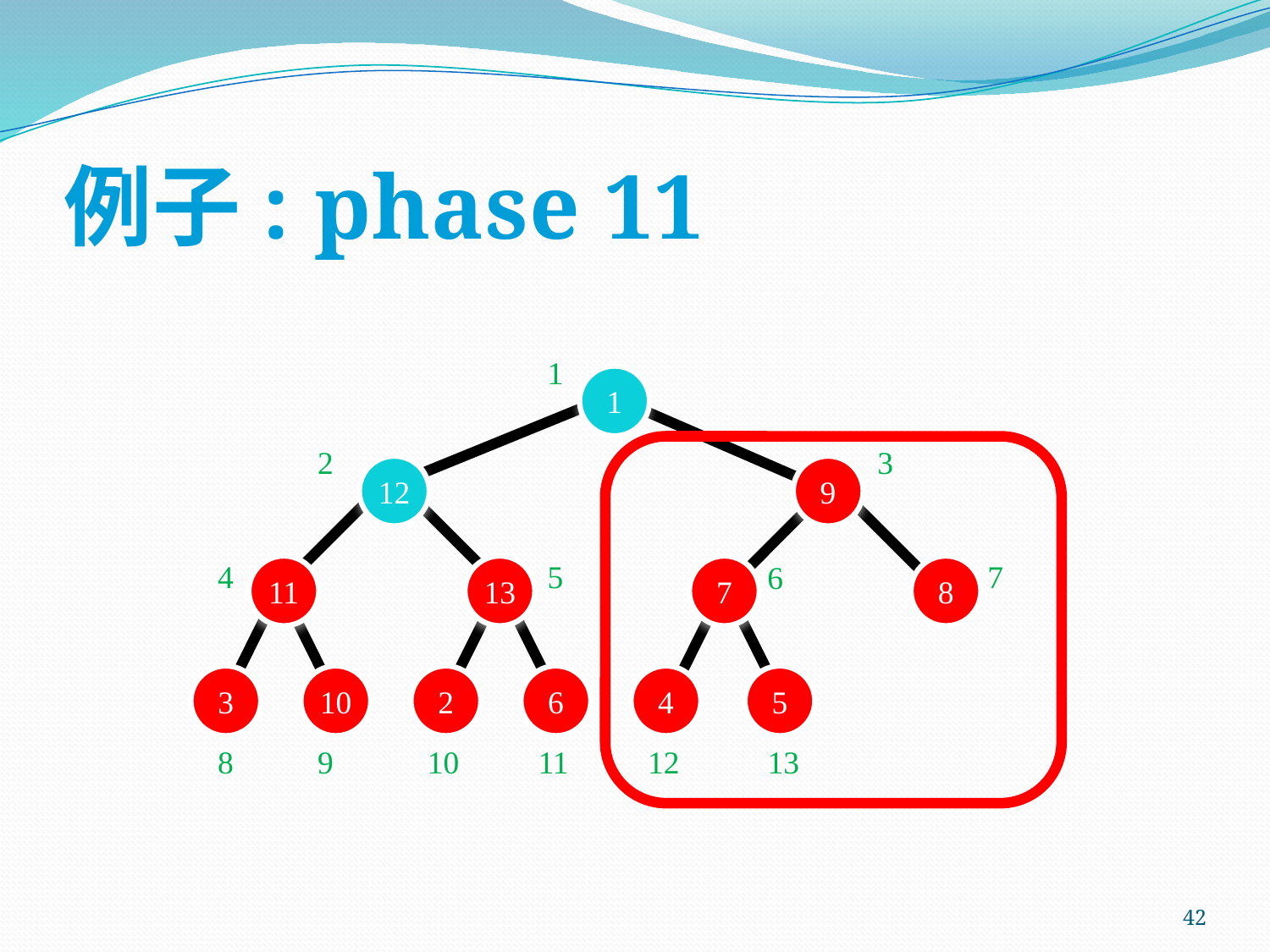

# 例子: phase 11
1
1

2
3
12
9

4
5
7
6
11
13
7
8

3
10
2
6
4
5
8
9
10
11
12
13
42